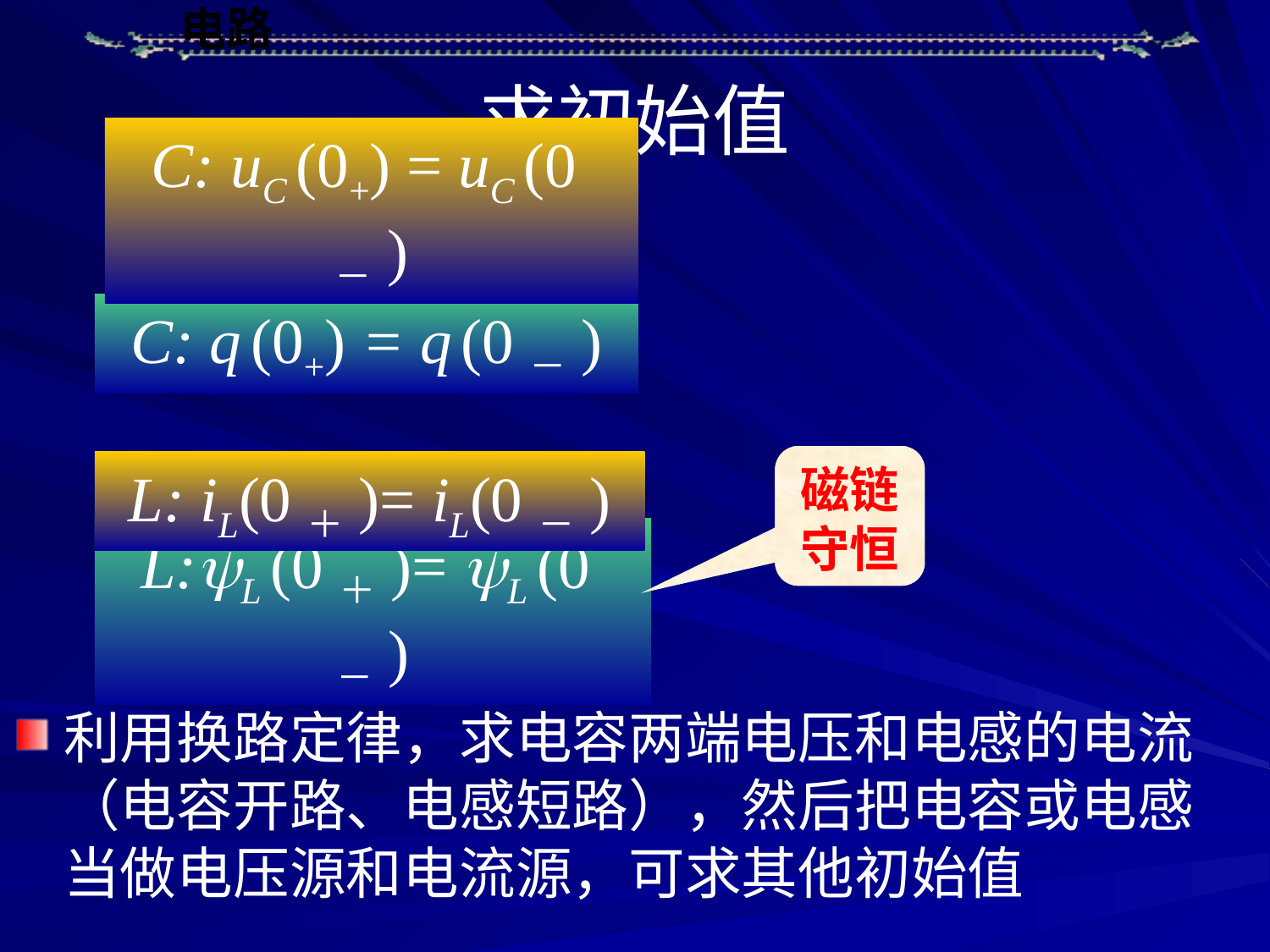

# 求初始值
C: uC (0+) = uC (0－)
C: q (0+) = q (0－)
磁链守恒
L: iL(0＋)= iL(0－)
L:ψL (0＋)= ψL (0－)
利用换路定律，求电容两端电压和电感的电流（电容开路、电感短路），然后把电容或电感当做电压源和电流源，可求其他初始值